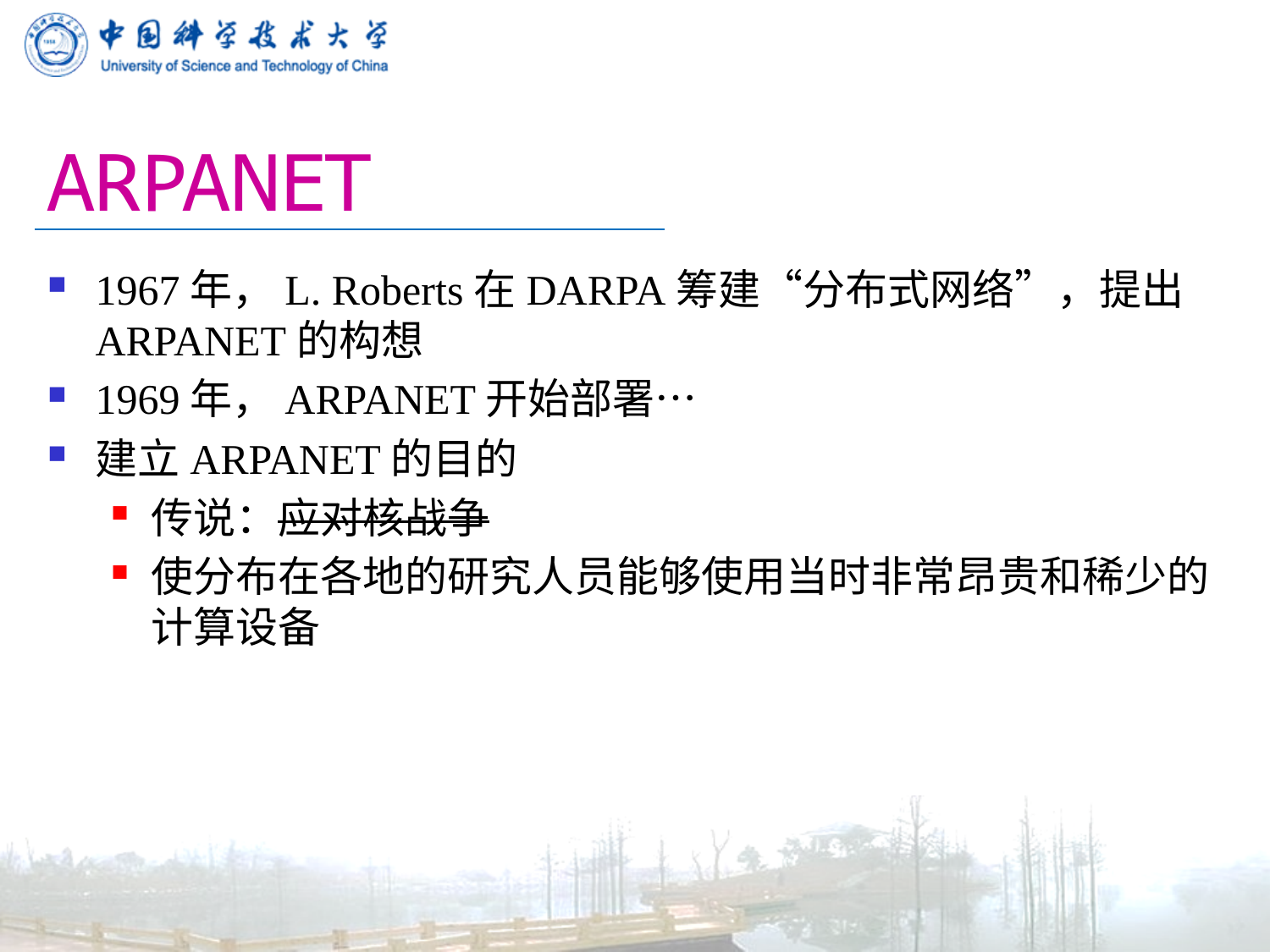

# ARPANET
1967年，L. Roberts在DARPA筹建“分布式网络”，提出ARPANET的构想
1969年，ARPANET开始部署…
建立ARPANET的目的
传说：应对核战争
使分布在各地的研究人员能够使用当时非常昂贵和稀少的计算设备